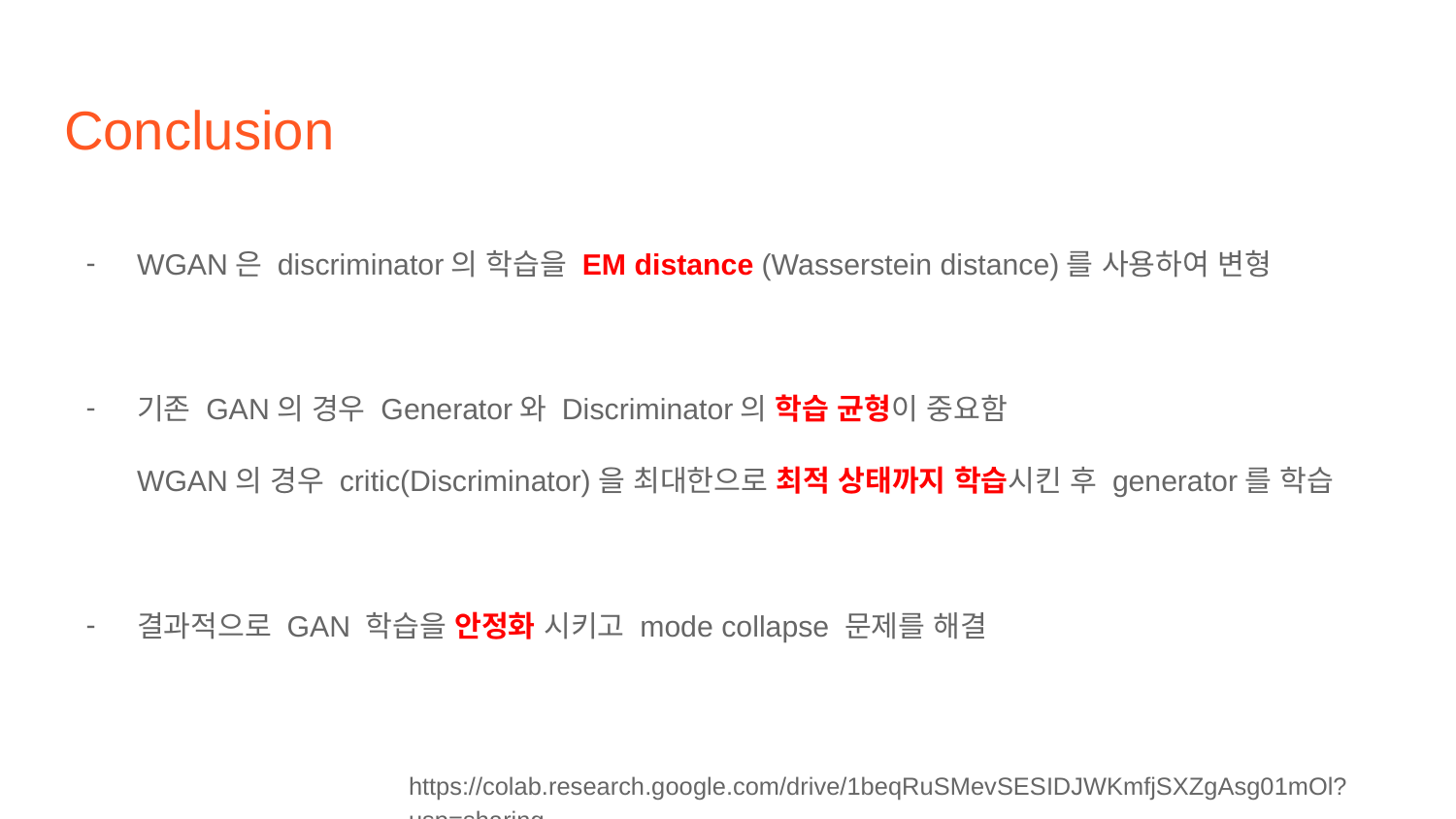

# Conclusion

WGAN은 discriminator의 학습을 EM distance (Wasserstein distance)를 사용하여 변형

기존 GAN의 경우 Generator와 Discriminator의 학습 균형이 중요함
WGAN의 경우 critic(Discriminator)을 최대한으로 최적 상태까지 학습시킨 후 generator를 학습

결과적으로 GAN 학습을 안정화 시키고 mode collapse 문제를 해결

https://colab.research.google.com/drive/1beqRuSMevSESIDJWKmfjSXZgAsg01mOl?usp=sharing